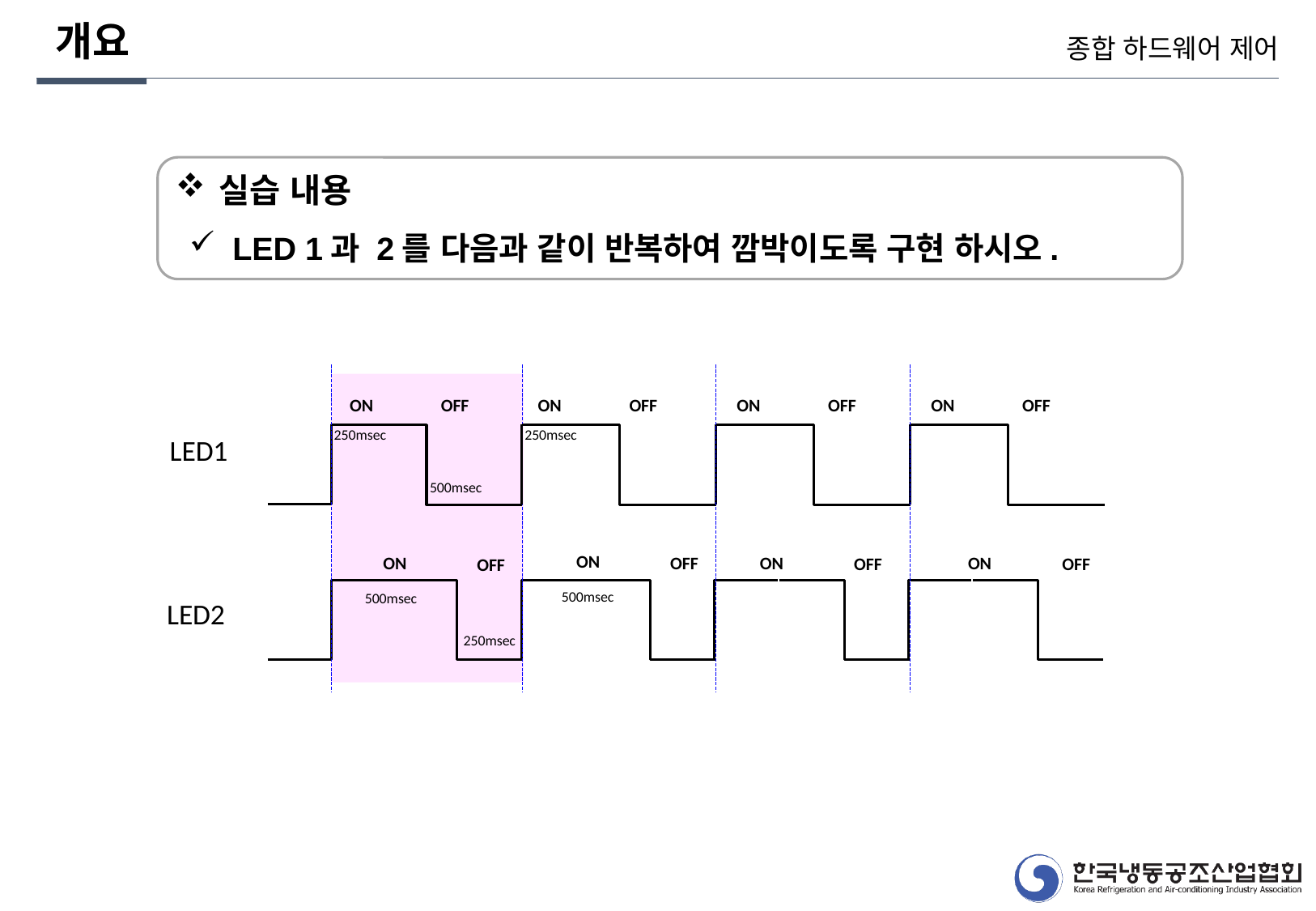

개요

종합 하드웨어 제어

실습 내용
LED 1과 2를 다음과 같이 반복하여 깜박이도록 구현 하시오.

ON
OFF
ON
OFF
ON
OFF
ON
OFF
250msec
250msec
500msec
ON
ON
ON
ON
OFF
OFF
OFF
OFF
500msec
500msec
250msec
LED1
LED2